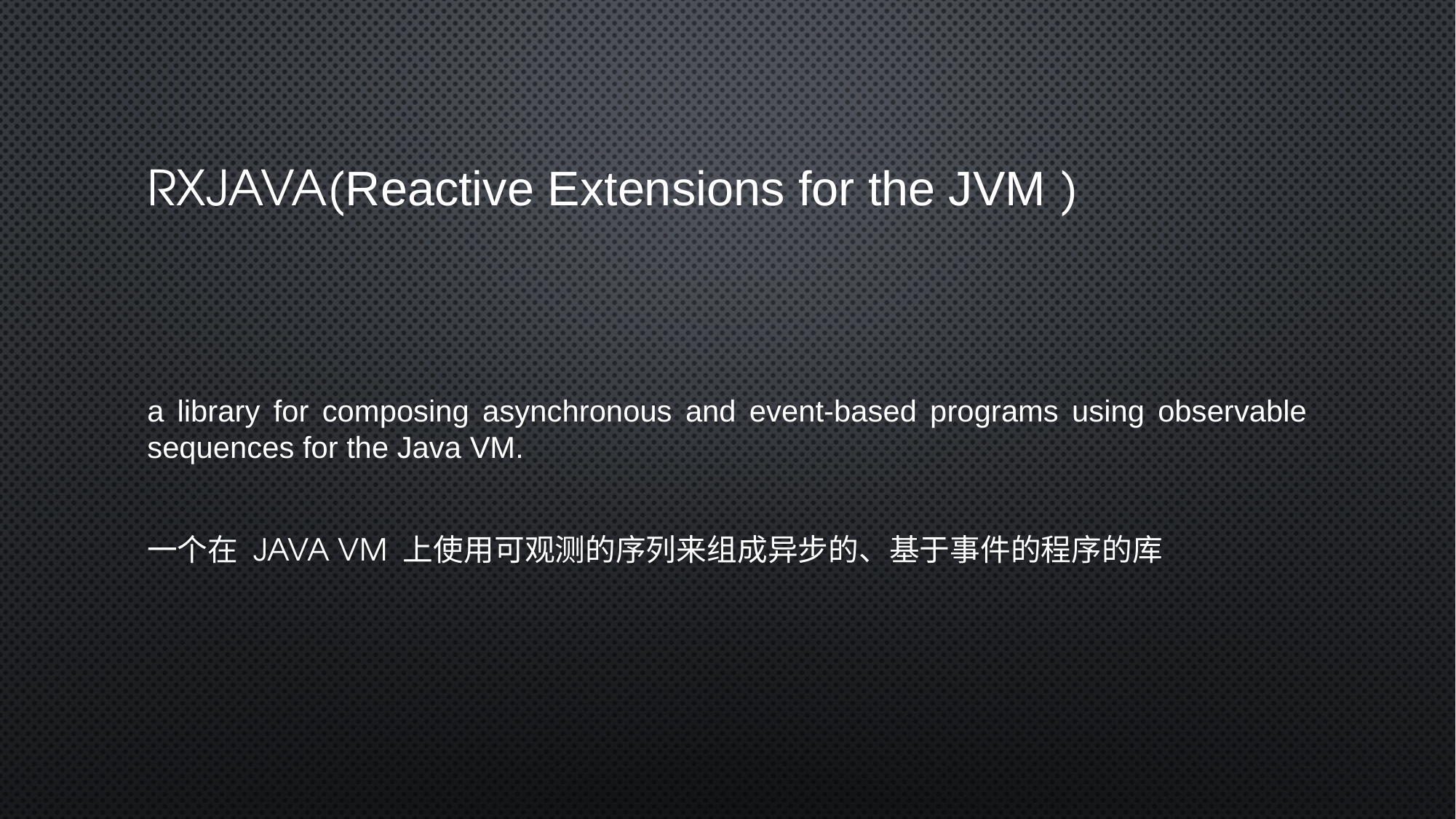

# RxJAVA(Reactive Extensions for the JVM )
a library for composing asynchronous and event-based programs using observable sequences for the Java VM.

一个在 Java VM 上使用可观测的序列来组成异步的、基于事件的程序的库